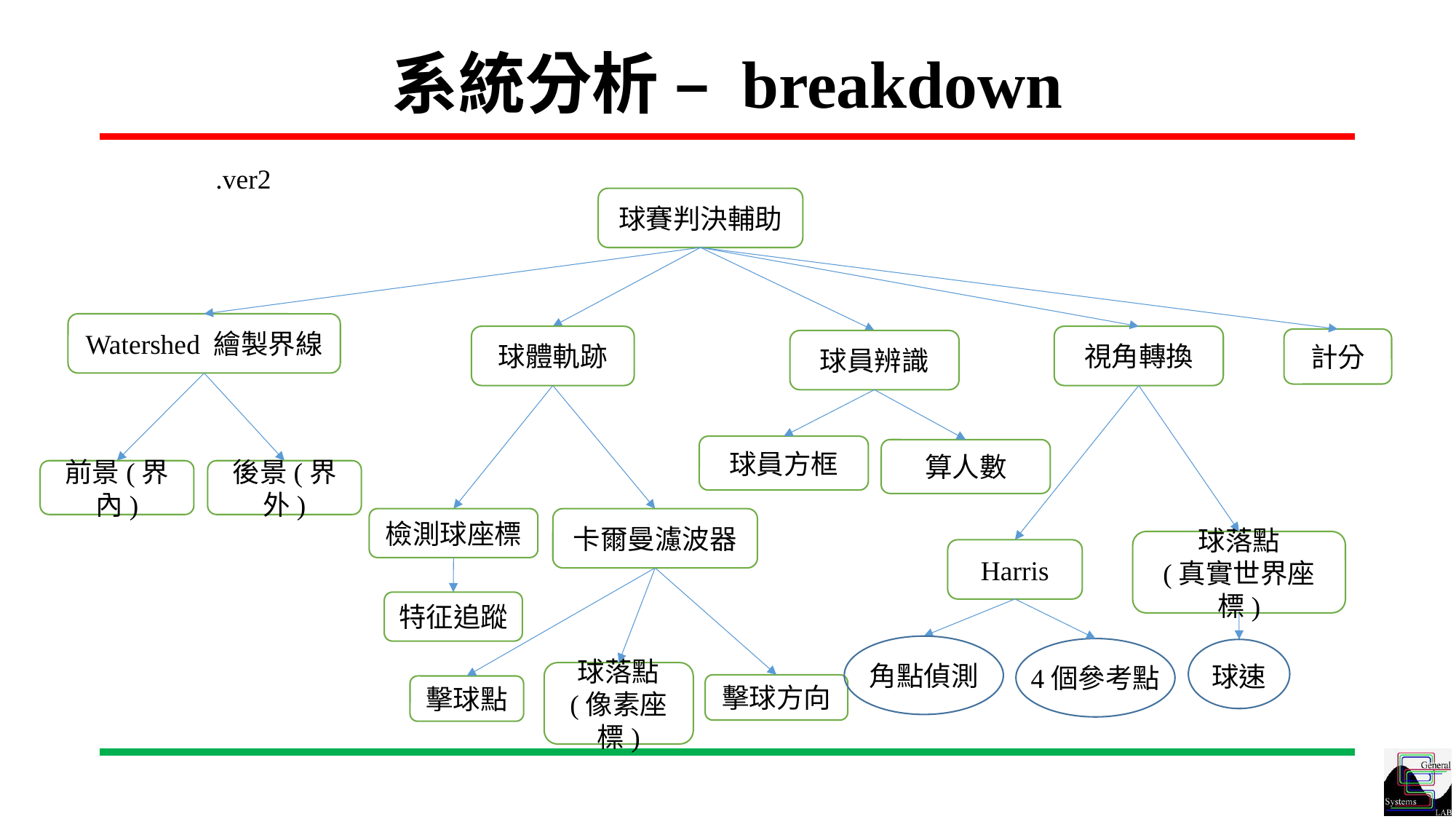

# 系統分析 – breakdown
.ver2
球賽判決輔助
Watershed 繪製界線
球體軌跡
視角轉換
計分
球員辨識
球員方框
算人數
前景(界內)
後景(界外)
檢測球座標
卡爾曼濾波器
球落點
(真實世界座標)
Harris
特征追蹤

角點偵測

4個參考點

球速
球落點
(像素座標)
擊球方向
擊球點